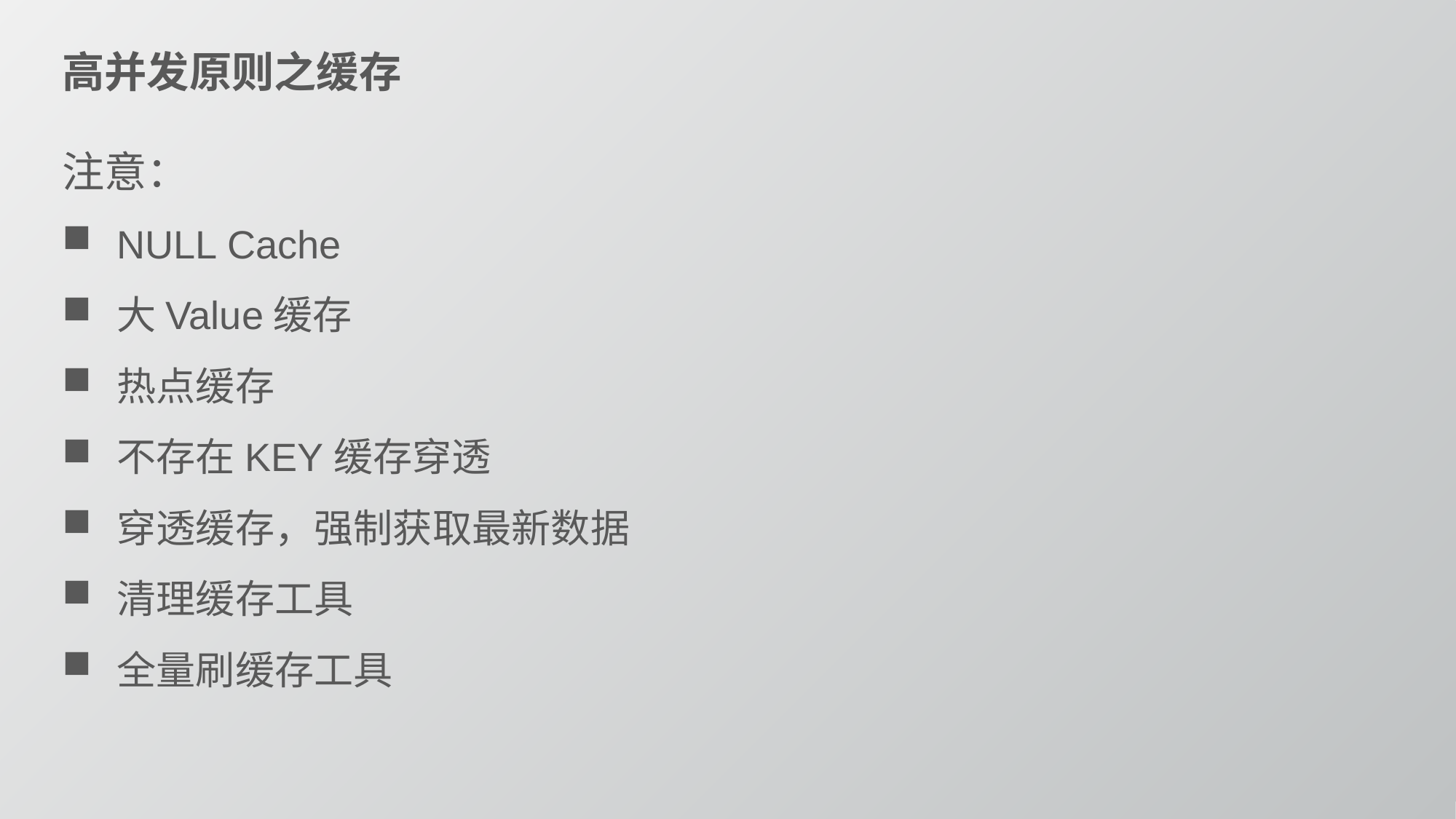

高并发原则之缓存
注意：
NULL Cache
大Value缓存
热点缓存
不存在KEY缓存穿透
穿透缓存，强制获取最新数据
清理缓存工具
全量刷缓存工具